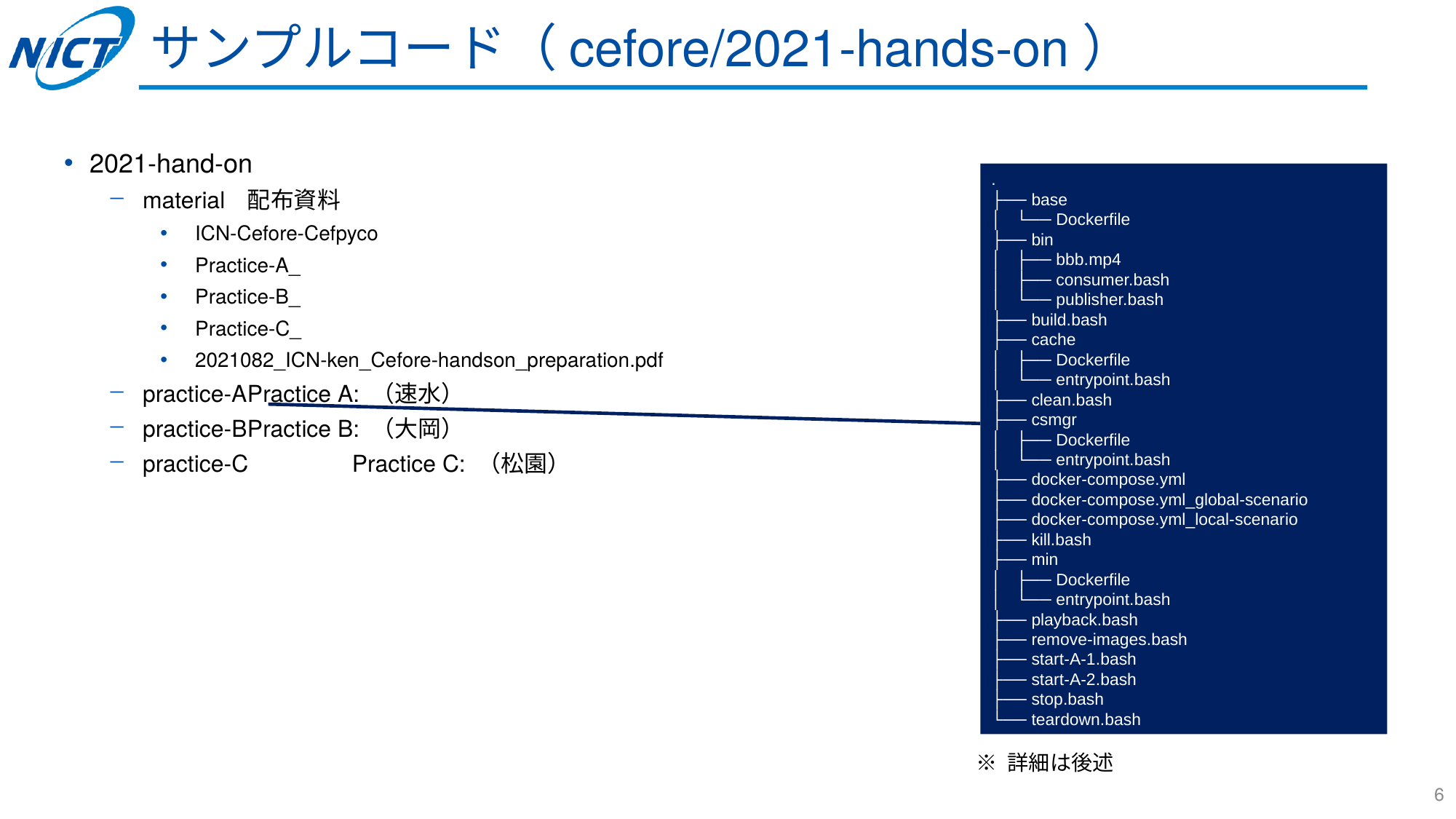

# サンプルコード（cefore/2021-hands-on）
2021-hand-on
material					配布資料
ICN-Cefore-Cefpyco
Practice-A_
Practice-B_
Practice-C_
2021082_ICN-ken_Cefore-handson_preparation.pdf
practice-A					Practice A: （速水）
practice-B					Practice B: （大岡）
practice-C					Practice C: （松園）
.
├── base
│   └── Dockerfile
├── bin
│   ├── bbb.mp4
│   ├── consumer.bash
│   └── publisher.bash
├── build.bash
├── cache
│   ├── Dockerfile
│   └── entrypoint.bash
├── clean.bash
├── csmgr
│   ├── Dockerfile
│   └── entrypoint.bash
├── docker-compose.yml
├── docker-compose.yml_global-scenario
├── docker-compose.yml_local-scenario
├── kill.bash
├── min
│   ├── Dockerfile
│   └── entrypoint.bash
├── playback.bash
├── remove-images.bash
├── start-A-1.bash
├── start-A-2.bash
├── stop.bash
└── teardown.bash
※ 詳細は後述
6